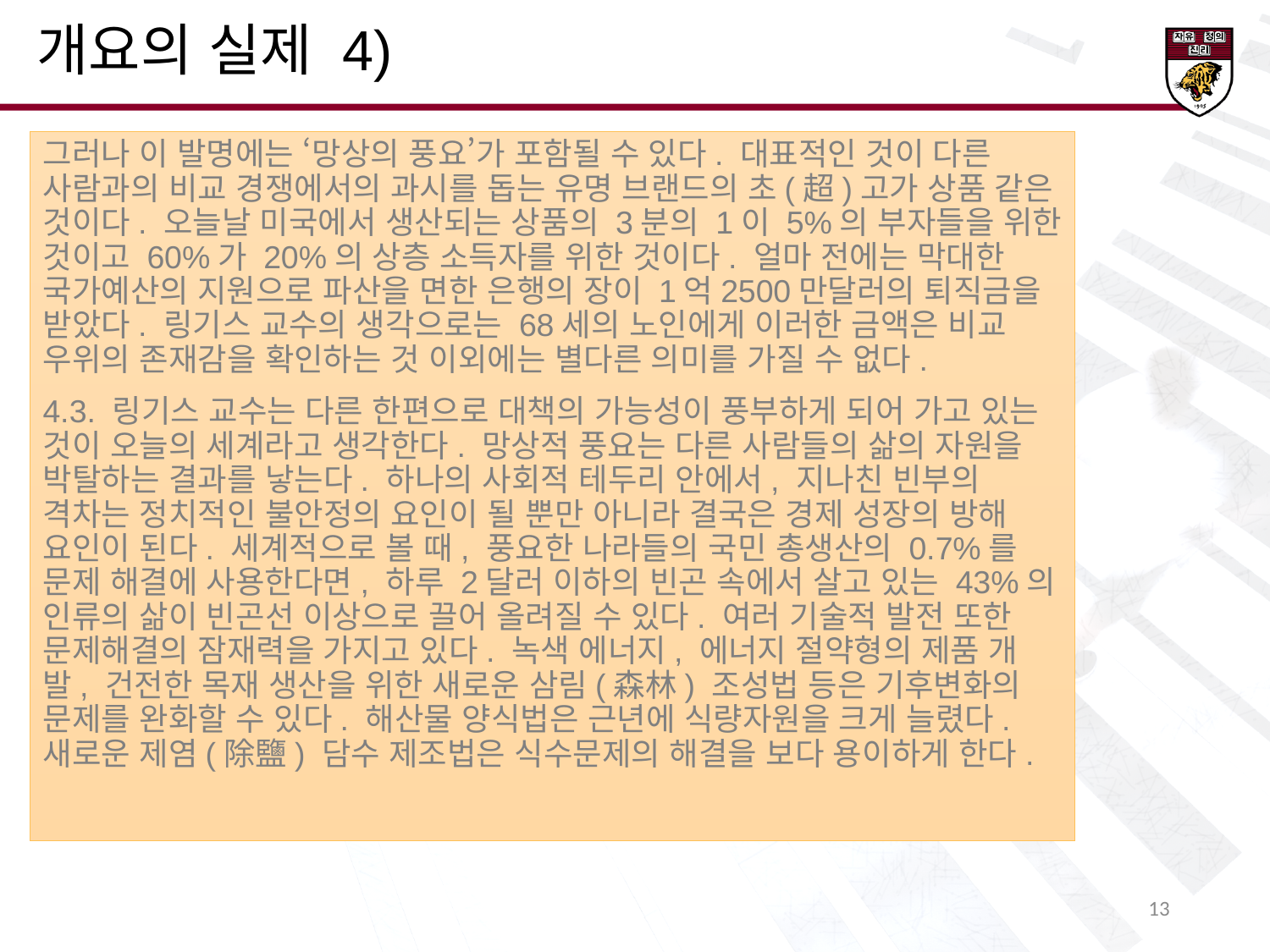

개요의 실제 4)
그러나 이 발명에는 ‘망상의 풍요’가 포함될 수 있다. 대표적인 것이 다른 사람과의 비교 경쟁에서의 과시를 돕는 유명 브랜드의 초(超)고가 상품 같은 것이다. 오늘날 미국에서 생산되는 상품의 3분의 1이 5%의 부자들을 위한 것이고 60%가 20%의 상층 소득자를 위한 것이다. 얼마 전에는 막대한 국가예산의 지원으로 파산을 면한 은행의 장이 1억2500만달러의 퇴직금을 받았다. 링기스 교수의 생각으로는 68세의 노인에게 이러한 금액은 비교 우위의 존재감을 확인하는 것 이외에는 별다른 의미를 가질 수 없다.
4.3. 링기스 교수는 다른 한편으로 대책의 가능성이 풍부하게 되어 가고 있는 것이 오늘의 세계라고 생각한다. 망상적 풍요는 다른 사람들의 삶의 자원을 박탈하는 결과를 낳는다. 하나의 사회적 테두리 안에서, 지나친 빈부의 격차는 정치적인 불안정의 요인이 될 뿐만 아니라 결국은 경제 성장의 방해 요인이 된다. 세계적으로 볼 때, 풍요한 나라들의 국민 총생산의 0.7%를 문제 해결에 사용한다면, 하루 2달러 이하의 빈곤 속에서 살고 있는 43%의 인류의 삶이 빈곤선 이상으로 끌어 올려질 수 있다. 여러 기술적 발전 또한 문제해결의 잠재력을 가지고 있다. 녹색 에너지, 에너지 절약형의 제품 개발, 건전한 목재 생산을 위한 새로운 삼림(森林) 조성법 등은 기후변화의 문제를 완화할 수 있다. 해산물 양식법은 근년에 식량자원을 크게 늘렸다. 새로운 제염(除鹽) 담수 제조법은 식수문제의 해결을 보다 용이하게 한다.

13